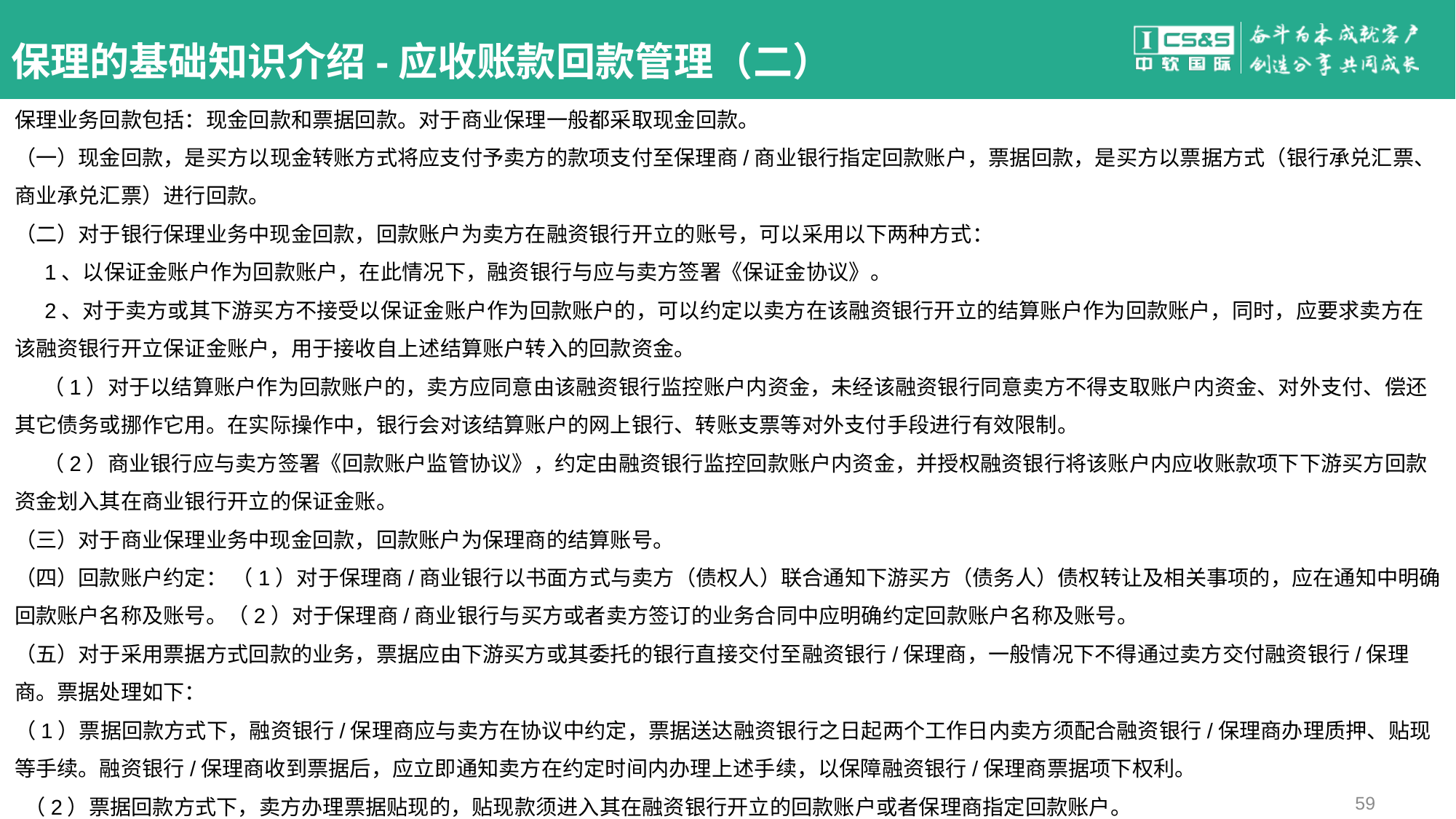

# 保理的基础知识介绍-应收账款回款管理（二）
保理业务回款包括：现金回款和票据回款。对于商业保理一般都采取现金回款。
（一）现金回款，是买方以现金转账方式将应支付予卖方的款项支付至保理商/商业银行指定回款账户，票据回款，是买方以票据方式（银行承兑汇票、商业承兑汇票）进行回款。
（二）对于银行保理业务中现金回款，回款账户为卖方在融资银行开立的账号，可以采用以下两种方式：
     1、以保证金账户作为回款账户，在此情况下，融资银行与应与卖方签署《保证金协议》。
     2、对于卖方或其下游买方不接受以保证金账户作为回款账户的，可以约定以卖方在该融资银行开立的结算账户作为回款账户，同时，应要求卖方在该融资银行开立保证金账户，用于接收自上述结算账户转入的回款资金。
     （1）对于以结算账户作为回款账户的，卖方应同意由该融资银行监控账户内资金，未经该融资银行同意卖方不得支取账户内资金、对外支付、偿还其它债务或挪作它用。在实际操作中，银行会对该结算账户的网上银行、转账支票等对外支付手段进行有效限制。
     （2）商业银行应与卖方签署《回款账户监管协议》，约定由融资银行监控回款账户内资金，并授权融资银行将该账户内应收账款项下下游买方回款资金划入其在商业银行开立的保证金账。
（三）对于商业保理业务中现金回款，回款账户为保理商的结算账号。
（四）回款账户约定： （1）对于保理商/商业银行以书面方式与卖方（债权人）联合通知下游买方（债务人）债权转让及相关事项的，应在通知中明确回款账户名称及账号。（2）对于保理商/商业银行与买方或者卖方签订的业务合同中应明确约定回款账户名称及账号。
（五）对于采用票据方式回款的业务，票据应由下游买方或其委托的银行直接交付至融资银行/保理商，一般情况下不得通过卖方交付融资银行/保理商。票据处理如下：
（1）票据回款方式下，融资银行/保理商应与卖方在协议中约定，票据送达融资银行之日起两个工作日内卖方须配合融资银行/保理商办理质押、贴现等手续。融资银行/保理商收到票据后，应立即通知卖方在约定时间内办理上述手续，以保障融资银行/保理商票据项下权利。
 （2）票据回款方式下，卖方办理票据贴现的，贴现款须进入其在融资银行开立的回款账户或者保理商指定回款账户。

59